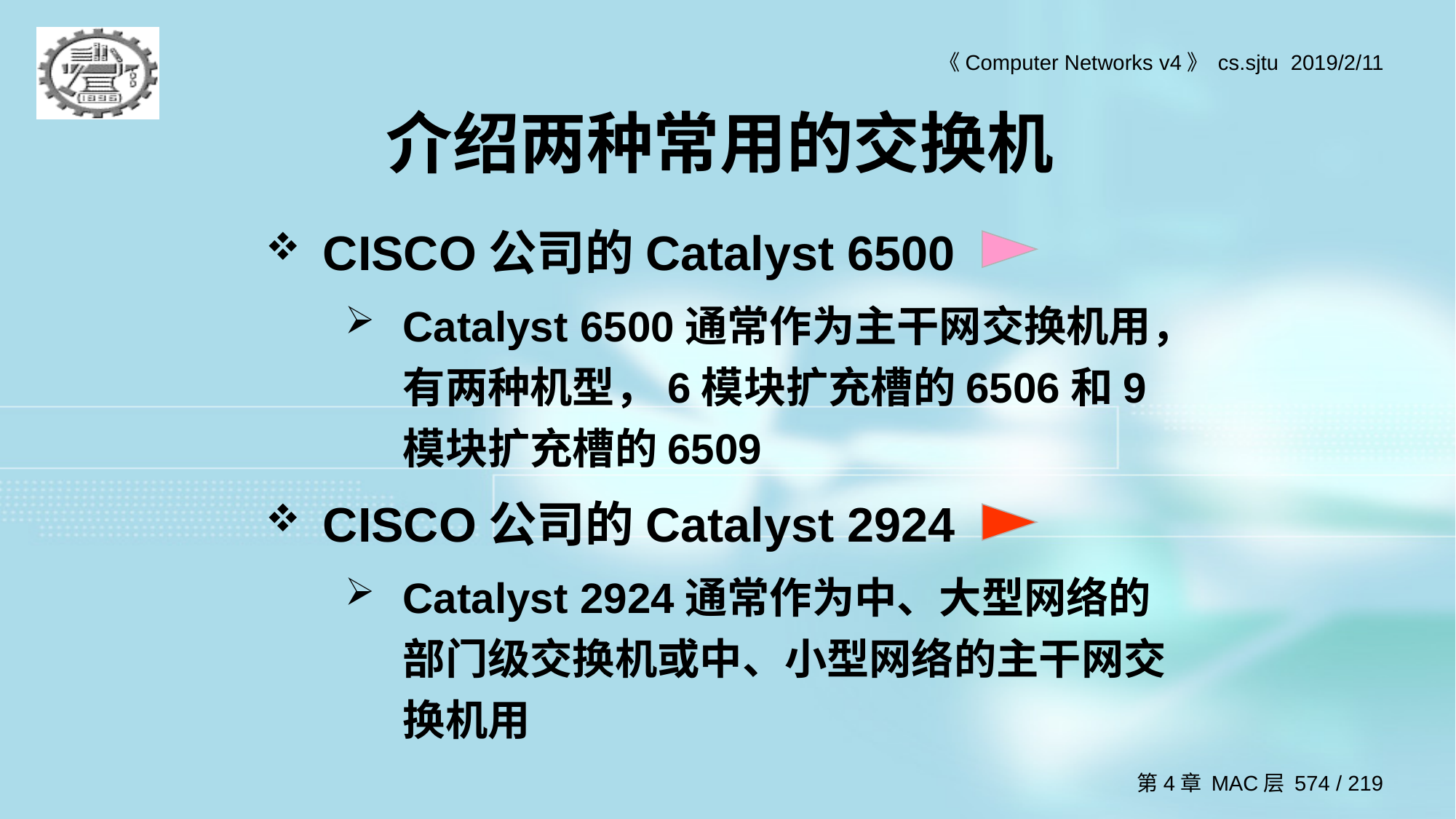

# 介绍两种常用的交换机
CISCO公司的Catalyst 6500
Catalyst 6500通常作为主干网交换机用，有两种机型，6模块扩充槽的6506和9模块扩充槽的6509
CISCO公司的Catalyst 2924
Catalyst 2924通常作为中、大型网络的部门级交换机或中、小型网络的主干网交换机用